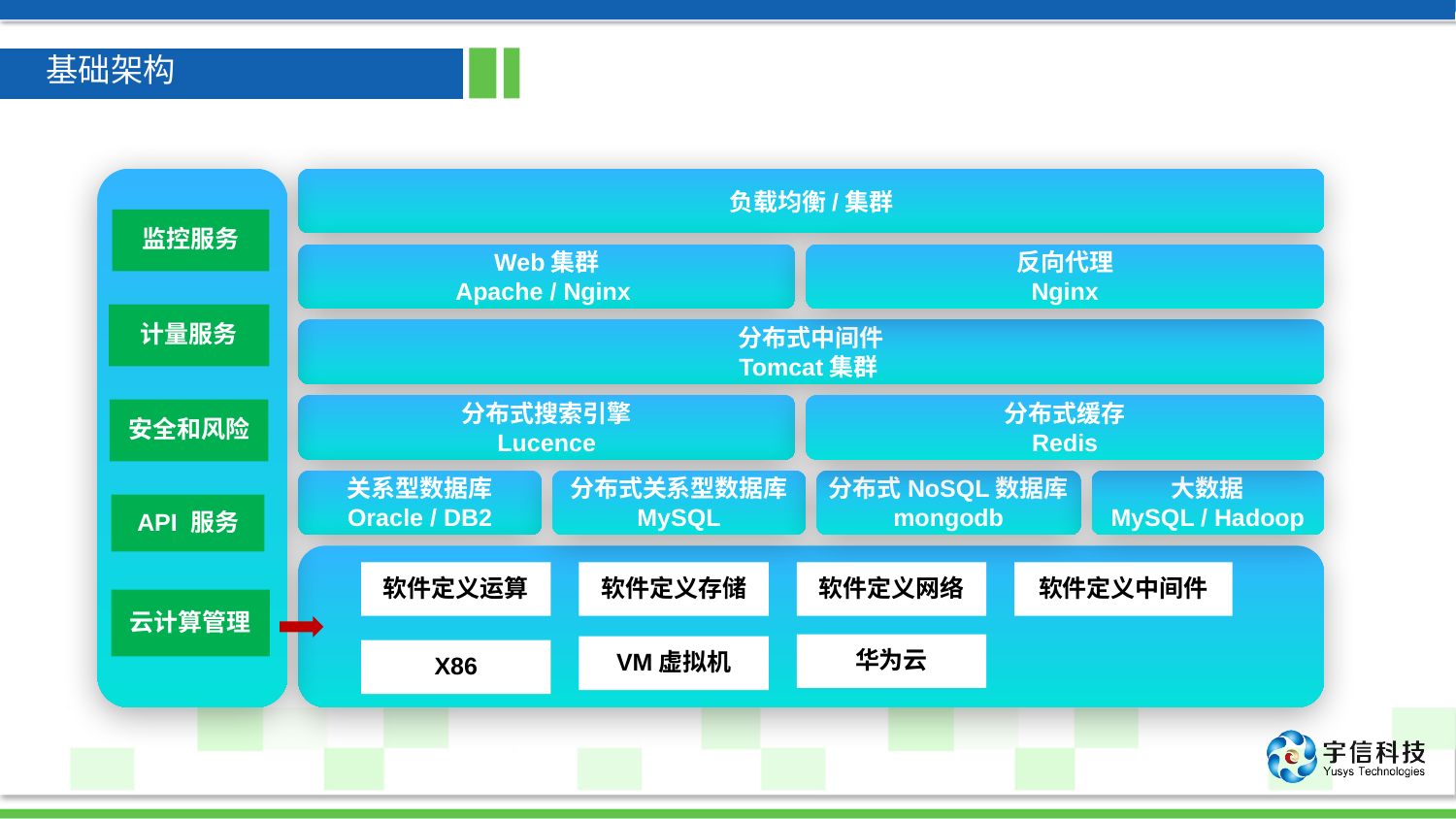

基础架构

负载均衡/集群
监控服务
Web集群
Apache / Nginx
反向代理
Nginx
计量服务
分布式中间件
Tomcat集群
分布式搜索引擎
Lucence
分布式缓存
Redis
安全和风险
关系型数据库
Oracle / DB2
分布式关系型数据库
MySQL
分布式NoSQL数据库
mongodb
大数据
MySQL / Hadoop
API 服务

云计算管理

X86
软件定义运算
软件定义存储
软件定义网络
软件定义中间件
华为云
VM虚拟机